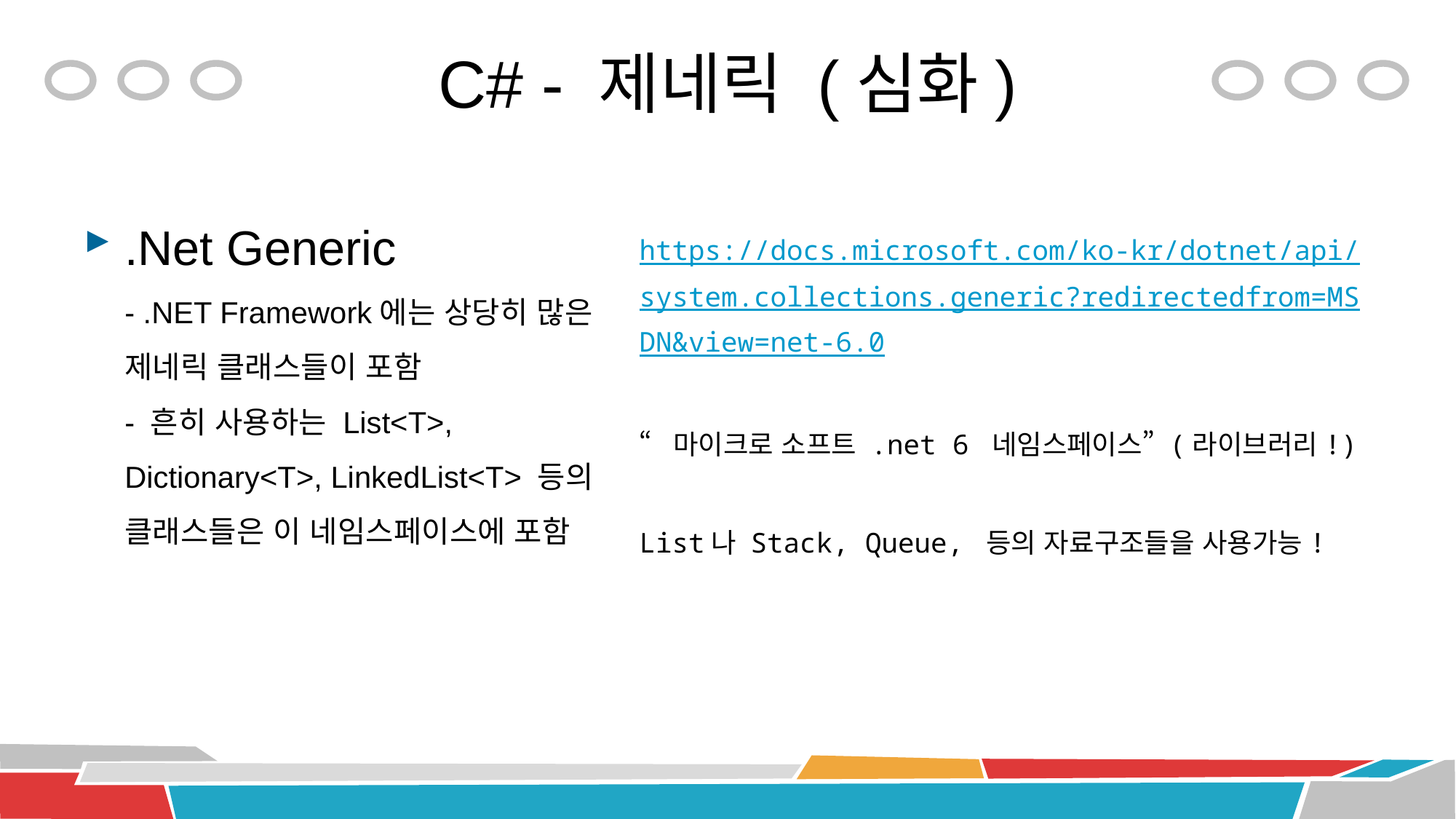

# C# - 제네릭 (심화)
.Net Generic
- .NET Framework에는 상당히 많은 제네릭 클래스들이 포함
- 흔히 사용하는 List<T>, Dictionary<T>, LinkedList<T> 등의 클래스들은 이 네임스페이스에 포함
https://docs.microsoft.com/ko-kr/dotnet/api/system.collections.generic?redirectedfrom=MSDN&view=net-6.0

“마이크로 소프트 .net 6 네임스페이스” (라이브러리!)

List나 Stack, Queue, 등의 자료구조들을 사용가능!